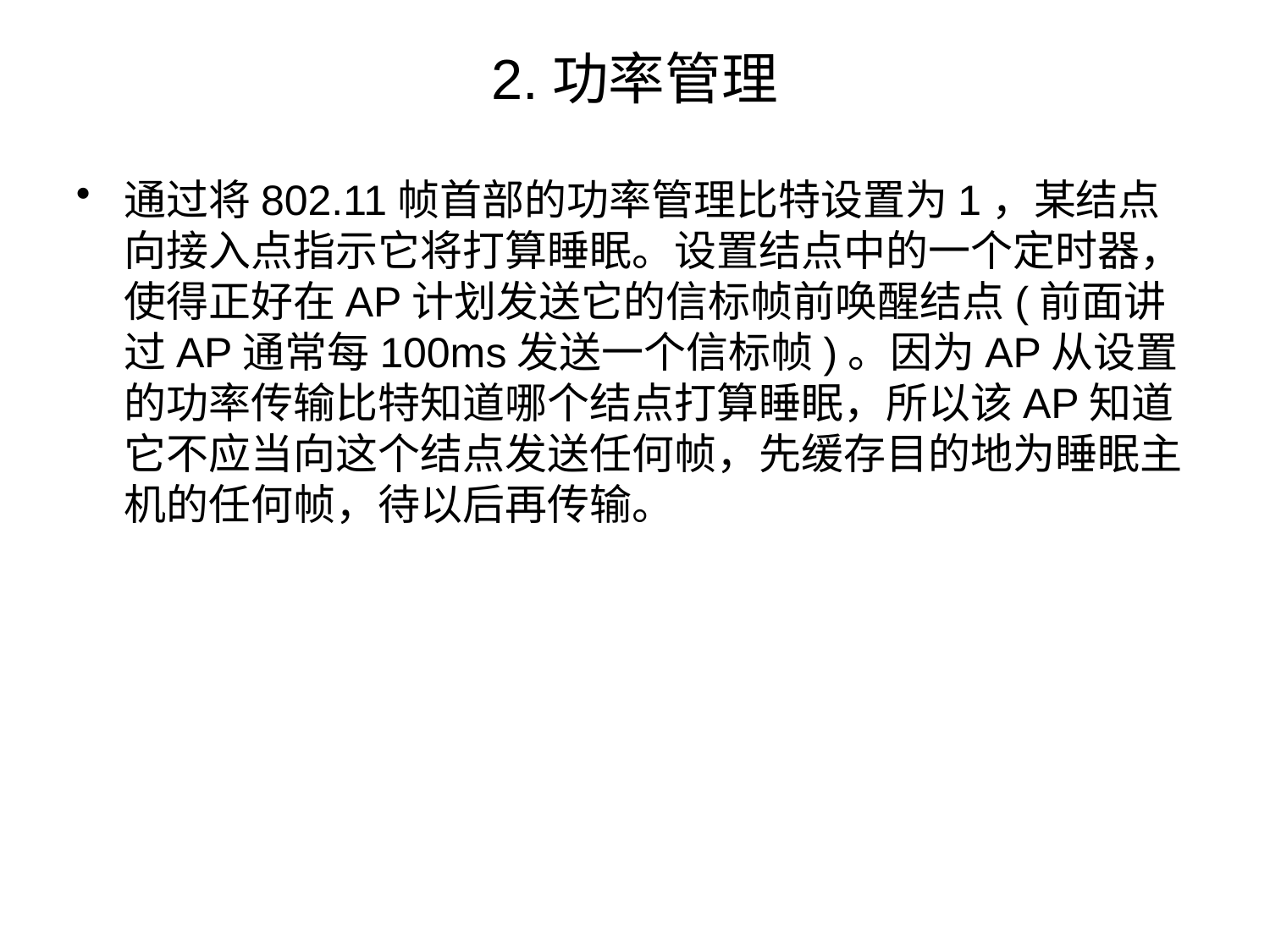

# 2.功率管理
通过将802.11帧首部的功率管理比特设置为1，某结点向接入点指示它将打算睡眠。设置结点中的一个定时器，使得正好在AP计划发送它的信标帧前唤醒结点(前面讲过AP通常每100ms发送一个信标帧)。因为AP从设置的功率传输比特知道哪个结点打算睡眠，所以该AP知道它不应当向这个结点发送任何帧，先缓存目的地为睡眠主机的任何帧，待以后再传输。